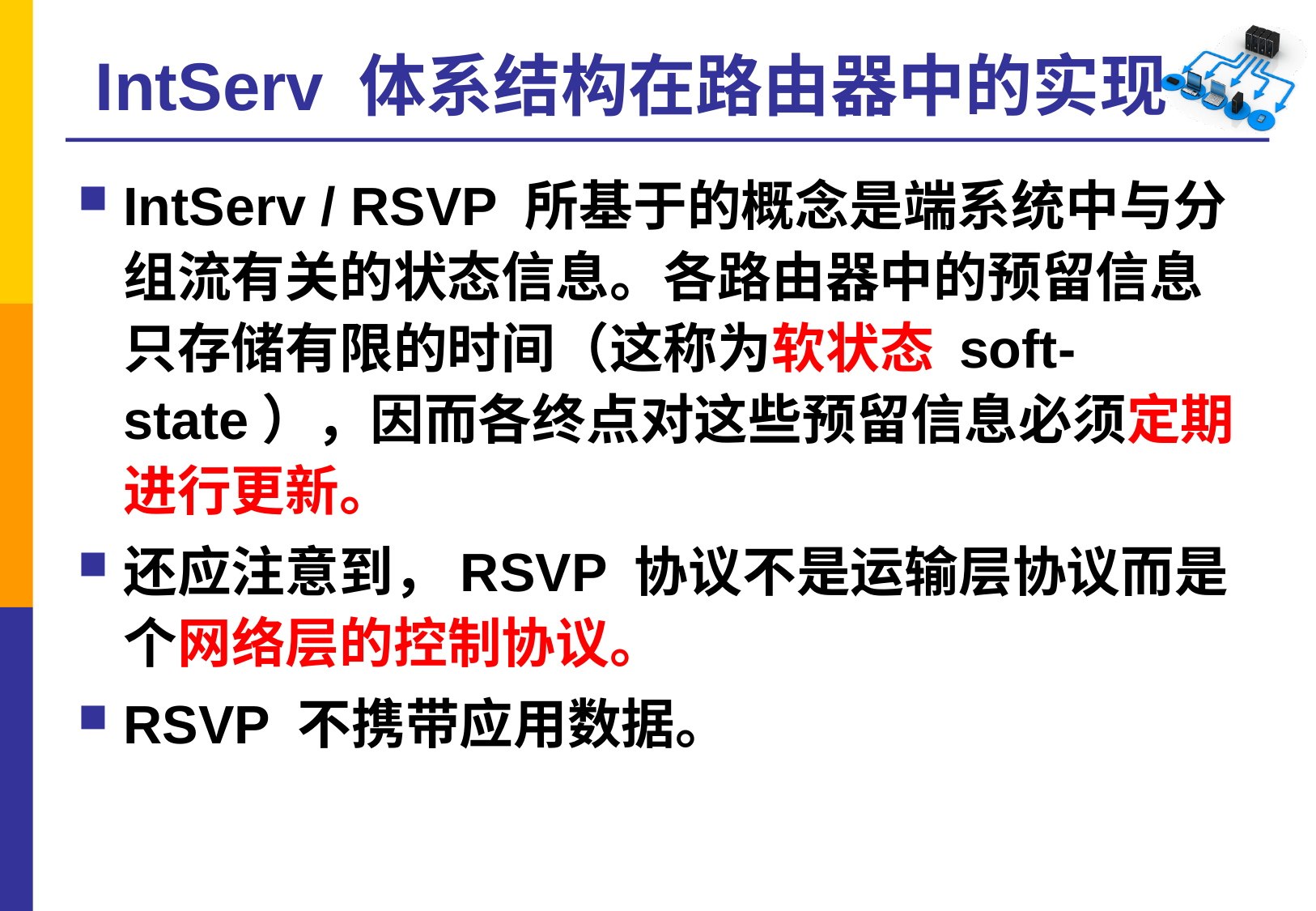

# IntServ 体系结构在路由器中的实现
IntServ / RSVP 所基于的概念是端系统中与分组流有关的状态信息。各路由器中的预留信息只存储有限的时间（这称为软状态 soft-state），因而各终点对这些预留信息必须定期进行更新。
还应注意到，RSVP 协议不是运输层协议而是个网络层的控制协议。
RSVP 不携带应用数据。